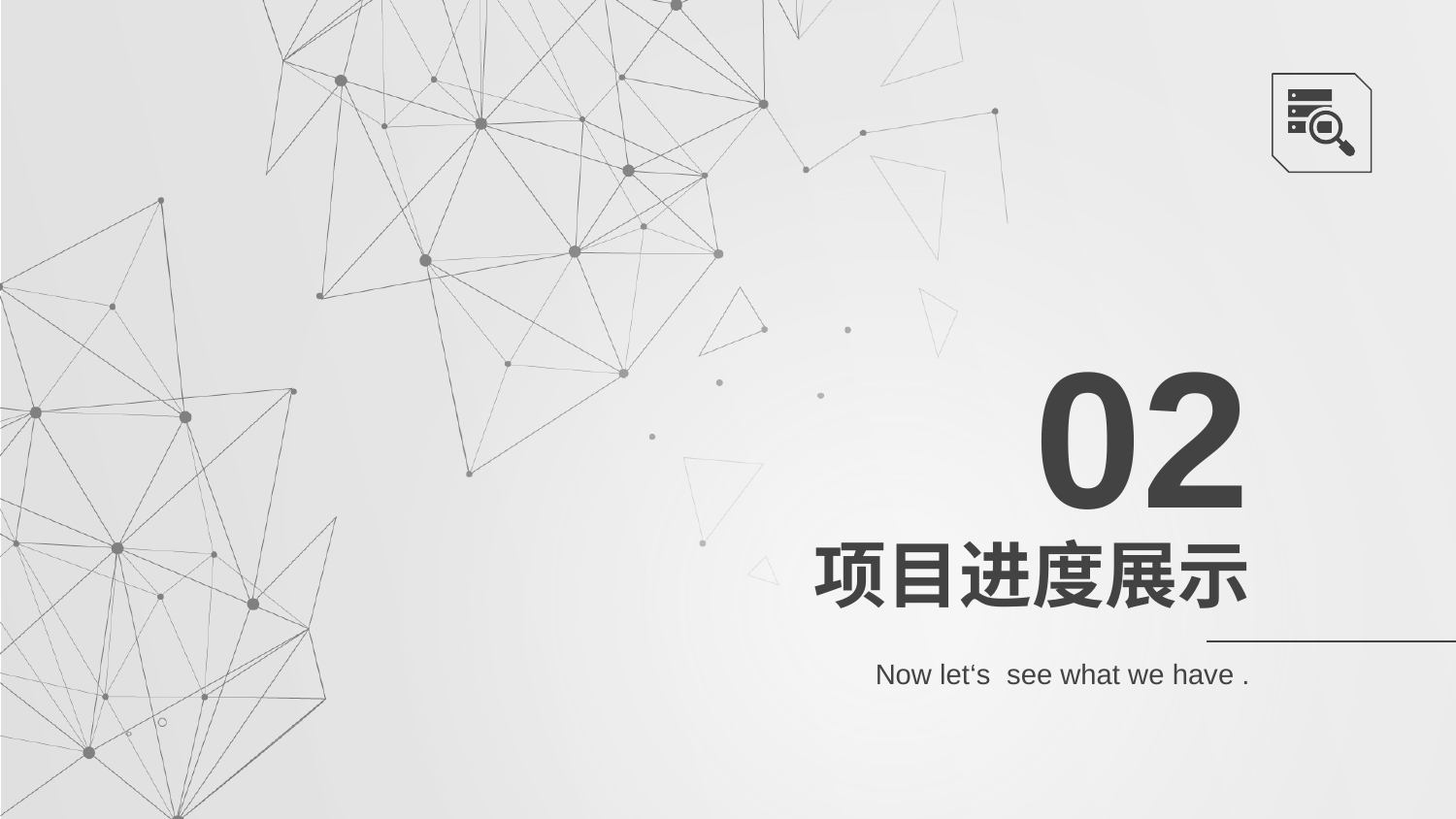

02
# 项目进度展示
Now let‘s  see what we have .